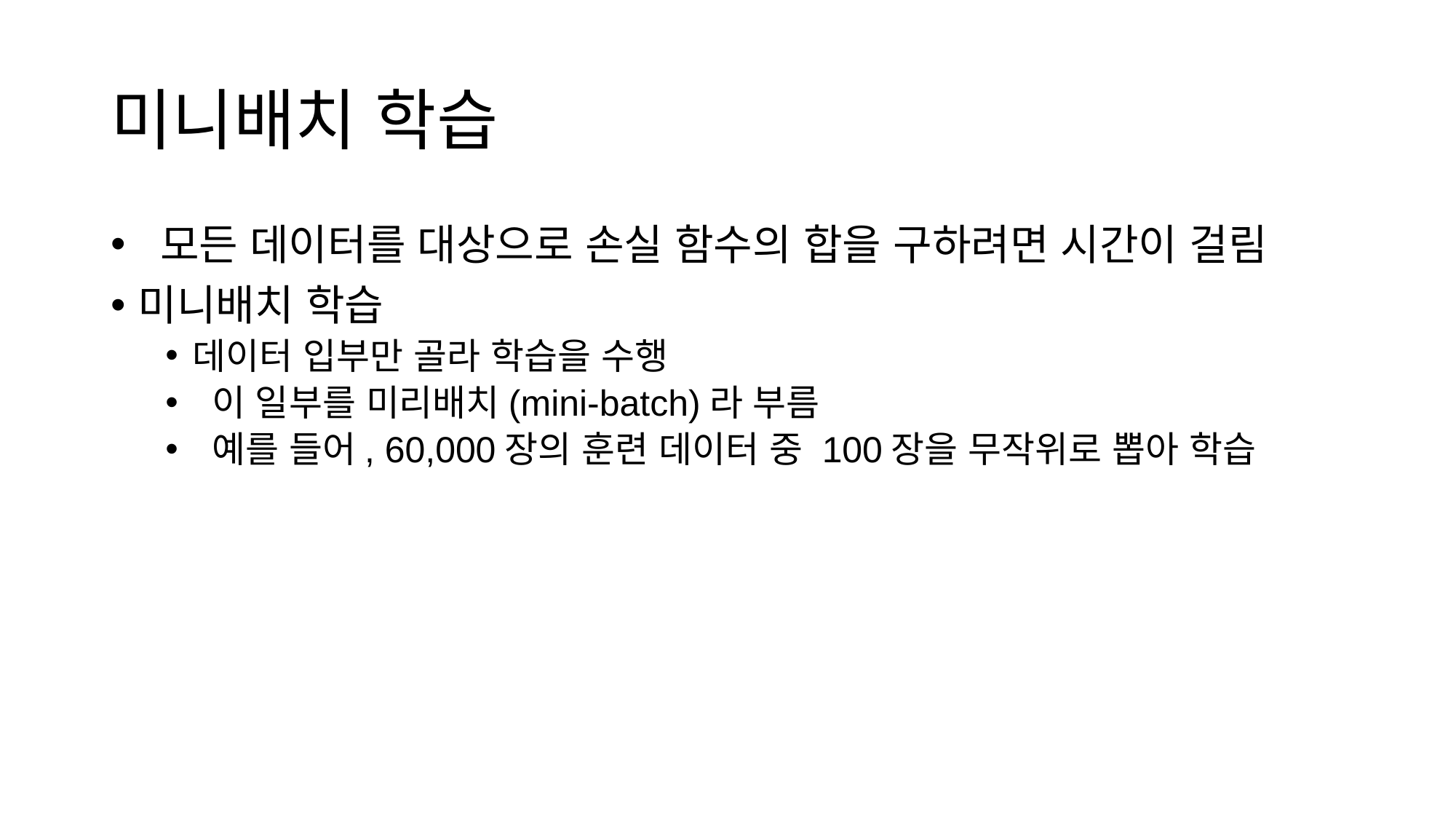

# 미니배치 학습
 모든 데이터를 대상으로 손실 함수의 합을 구하려면 시간이 걸림
미니배치 학습
데이터 입부만 골라 학습을 수행
 이 일부를 미리배치(mini-batch)라 부름
 예를 들어, 60,000장의 훈련 데이터 중 100장을 무작위로 뽑아 학습